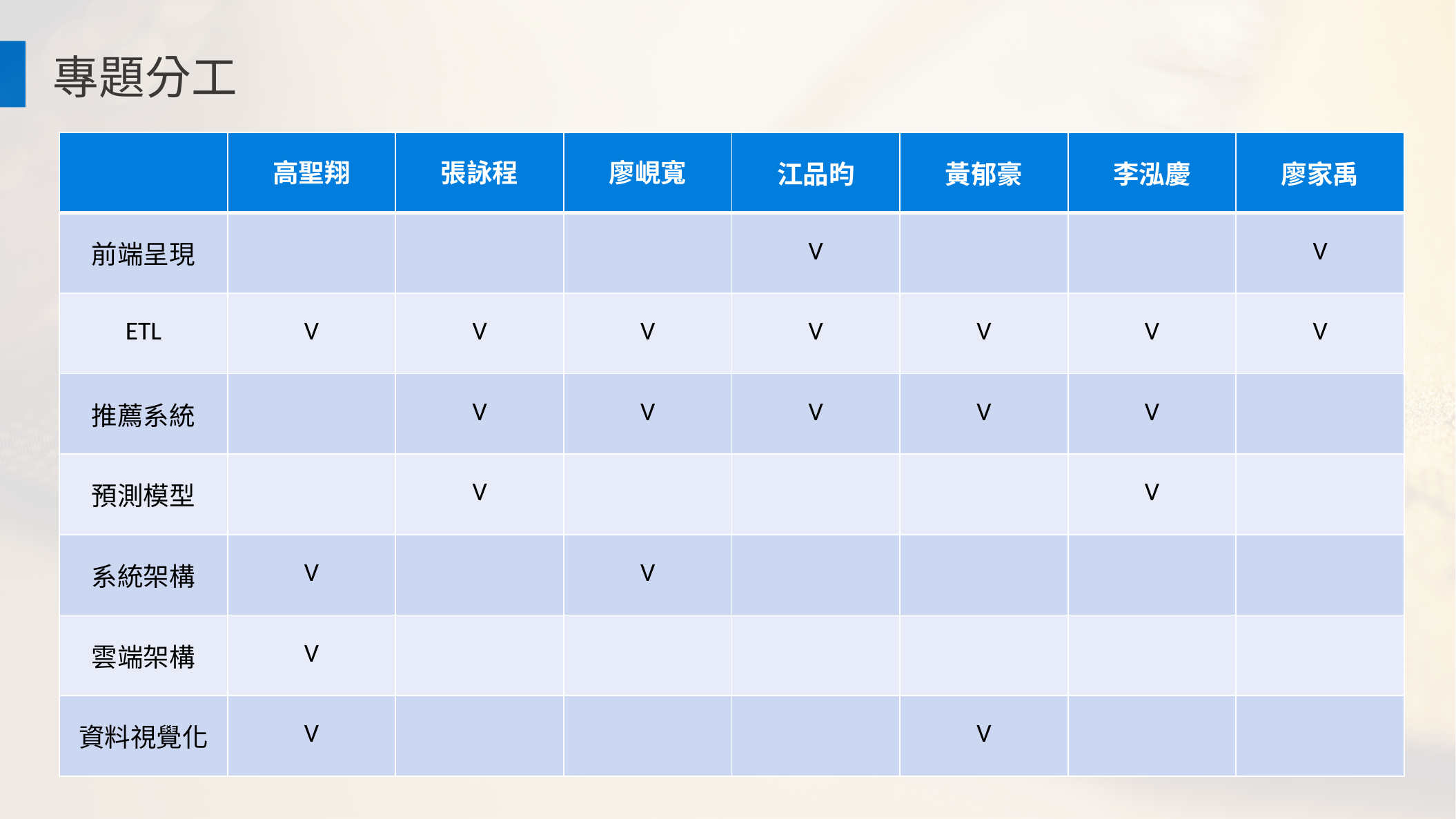

專題分工
|  | 高聖翔 | 張詠程 | 廖峴寬 | 江品昀 | 黃郁豪 | 李泓慶 | 廖家禹 |
| --- | --- | --- | --- | --- | --- | --- | --- |
| 前端呈現 |  |  |  | V |  |  | V |
| ETL | V | V | V | V | V | V | V |
| 推薦系統 |  | V | V | V | V | V |  |
| 預測模型 |  | V |  |  |  | V |  |
| 系統架構 | V |  | V |  |  |  |  |
| 雲端架構 | V |  |  |  |  |  |  |
| 資料視覺化 | V |  |  |  | V |  |  |